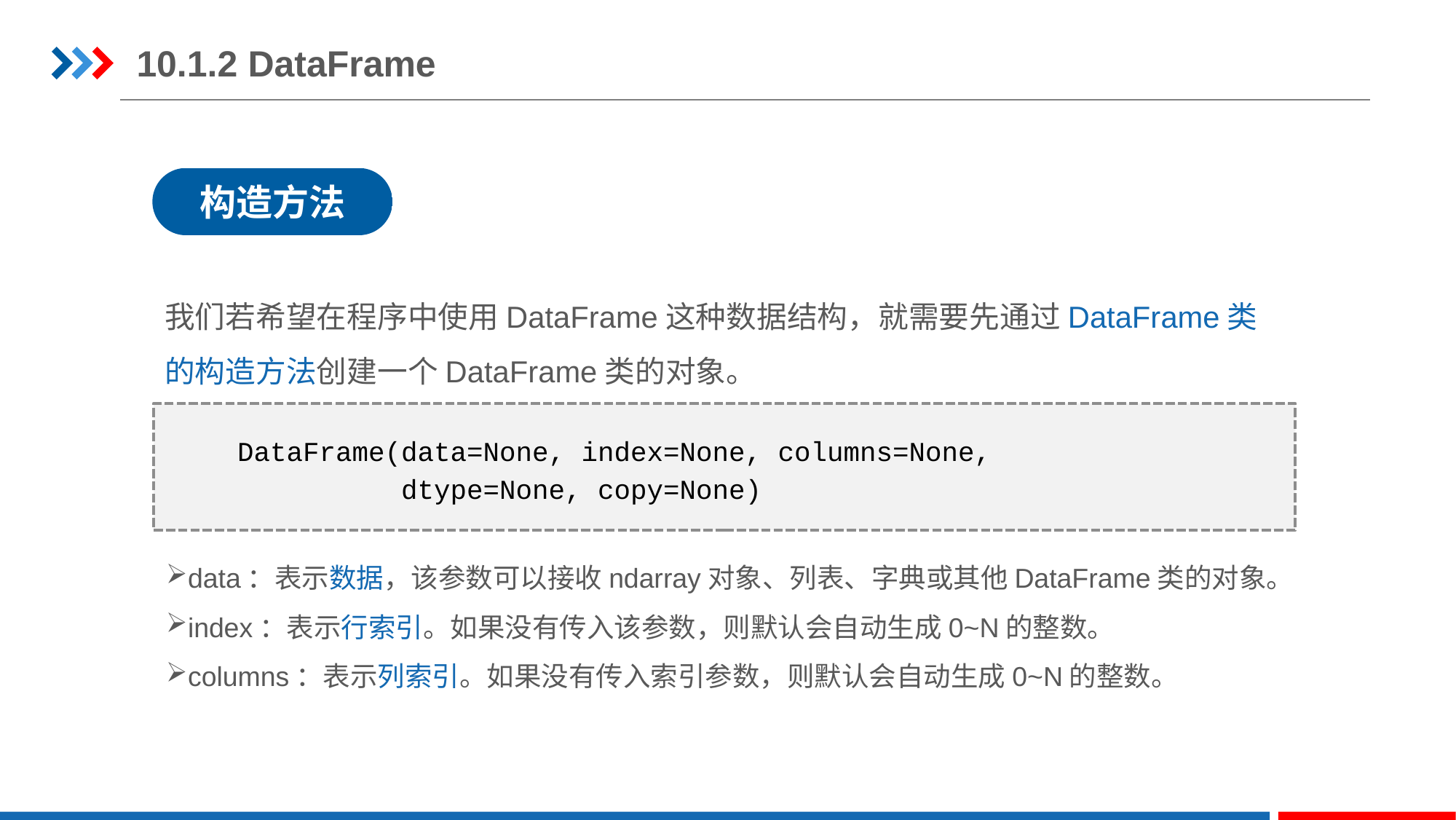

10.1.2 DataFrame
构造方法
我们若希望在程序中使用DataFrame这种数据结构，就需要先通过DataFrame类的构造方法创建一个DataFrame类的对象。

DataFrame(data=None, index=None, columns=None,
          dtype=None, copy=None)
data：表示数据，该参数可以接收ndarray对象、列表、字典或其他DataFrame类的对象。
index：表示行索引。如果没有传入该参数，则默认会自动生成0~N的整数。
columns：表示列索引。如果没有传入索引参数，则默认会自动生成0~N的整数。